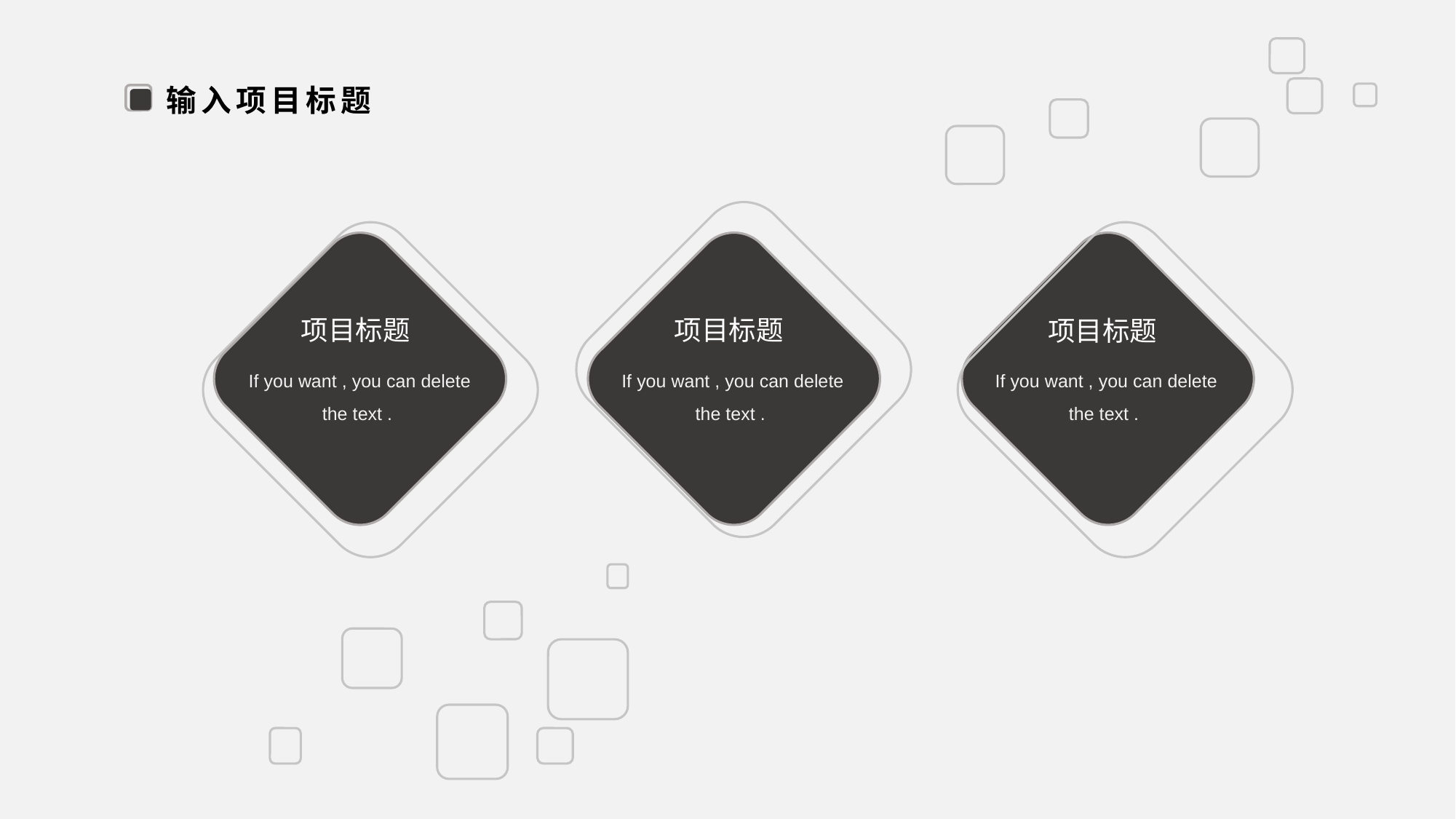

输入项目标题

项目标题
If you want , you can delete the text .

项目标题
If you want , you can delete the text .

项目标题
If you want , you can delete the text .